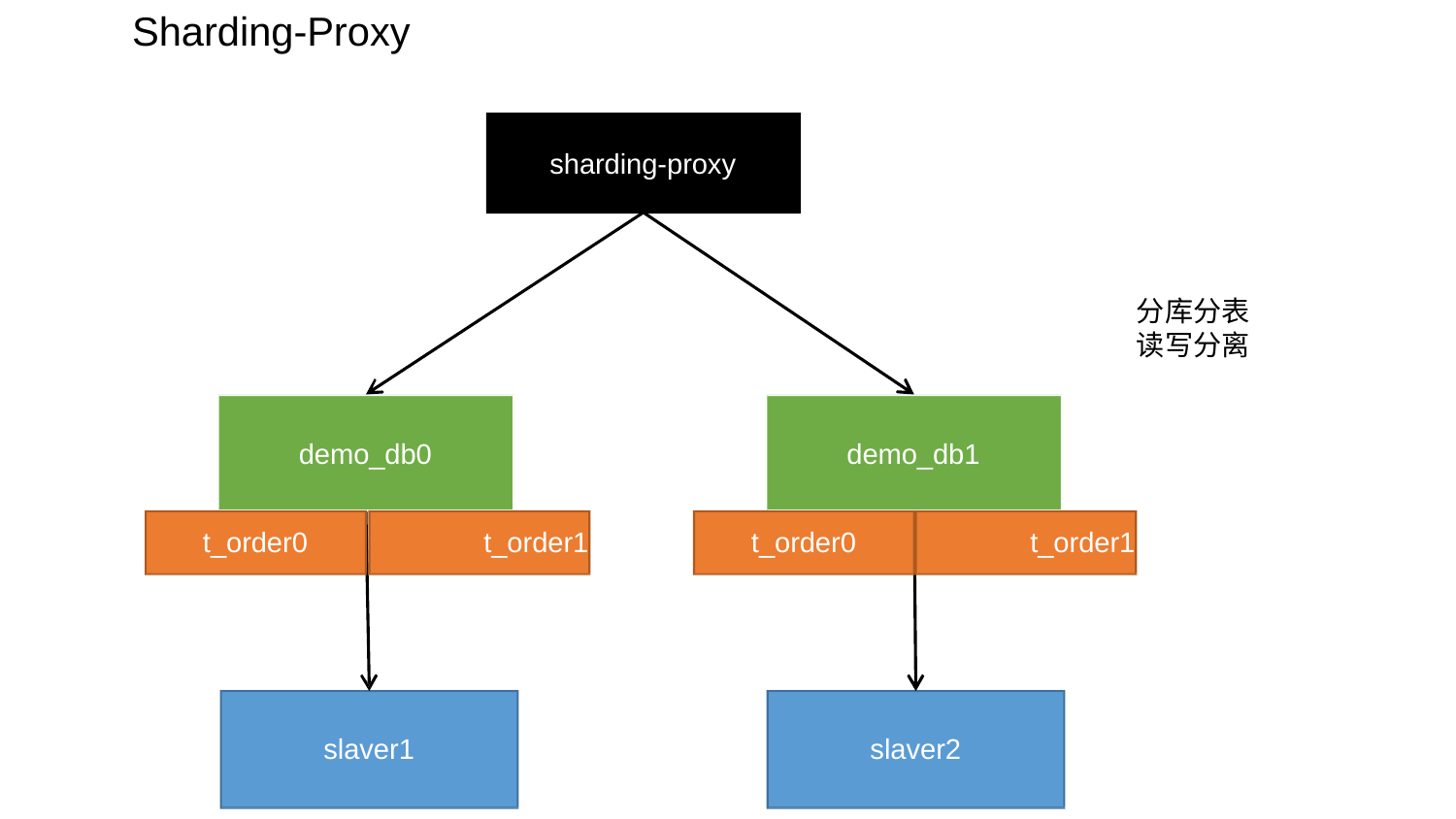

# Sharding-Proxy

sharding-proxy

分库分表 读写分离

demo_db0

demo_db1

t_order0	t_order1
t_order0	t_order1

slaver1
slaver2